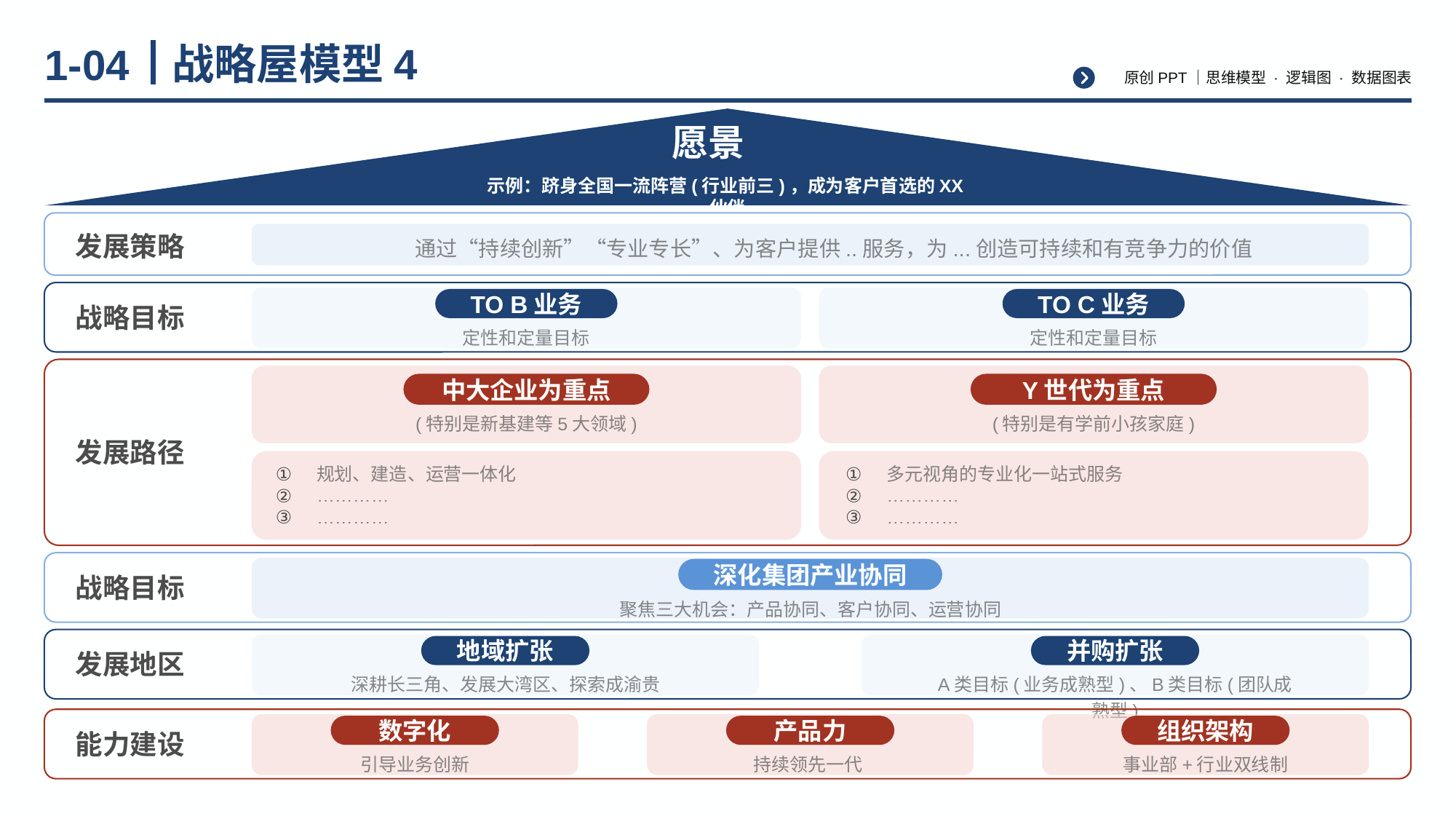

# 战略屋模型4
1-04

愿景
示例：跻身全国一流阵营(行业前三)，成为客户首选的XX伙伴

发展策略

通过“持续创新”“专业专长”、为客户提供..服务，为...创造可持续和有竞争力的价值

TO B业务
定性和定量目标

TO C业务
定性和定量目标
战略目标

中大企业为重点
(特别是新基建等5大领域)

Y世代为重点
(特别是有学前小孩家庭)
发展路径

规划、建造、运营一体化
…………
…………

多元视角的专业化一站式服务
…………
…………

深化集团产业协同
聚焦三大机会：产品协同、客户协同、运营协同
战略目标

地域扩张
深耕长三角、发展大湾区、探索成渝贵

并购扩张
A类目标(业务成熟型)、B类目标(团队成熟型)
发展地区

数字化
引导业务创新

产品力
持续领先一代

组织架构
事业部+行业双线制
能力建设